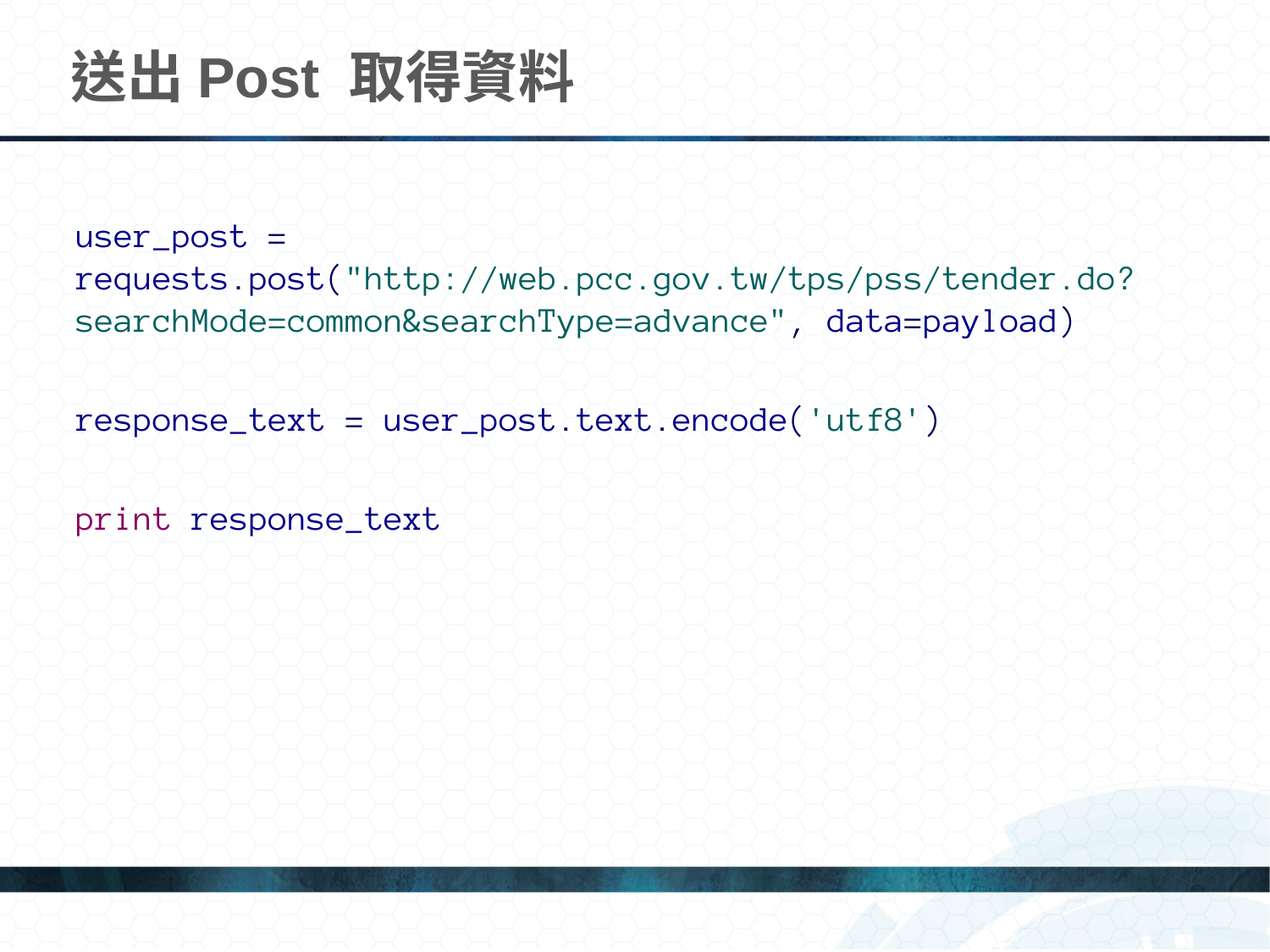

# 送出Post 取得資料
user_post = requests.post("http://web.pcc.gov.tw/tps/pss/tender.do?searchMode=common&searchType=advance", data=payload)

response_text = user_post.text.encode('utf8')

print response_text